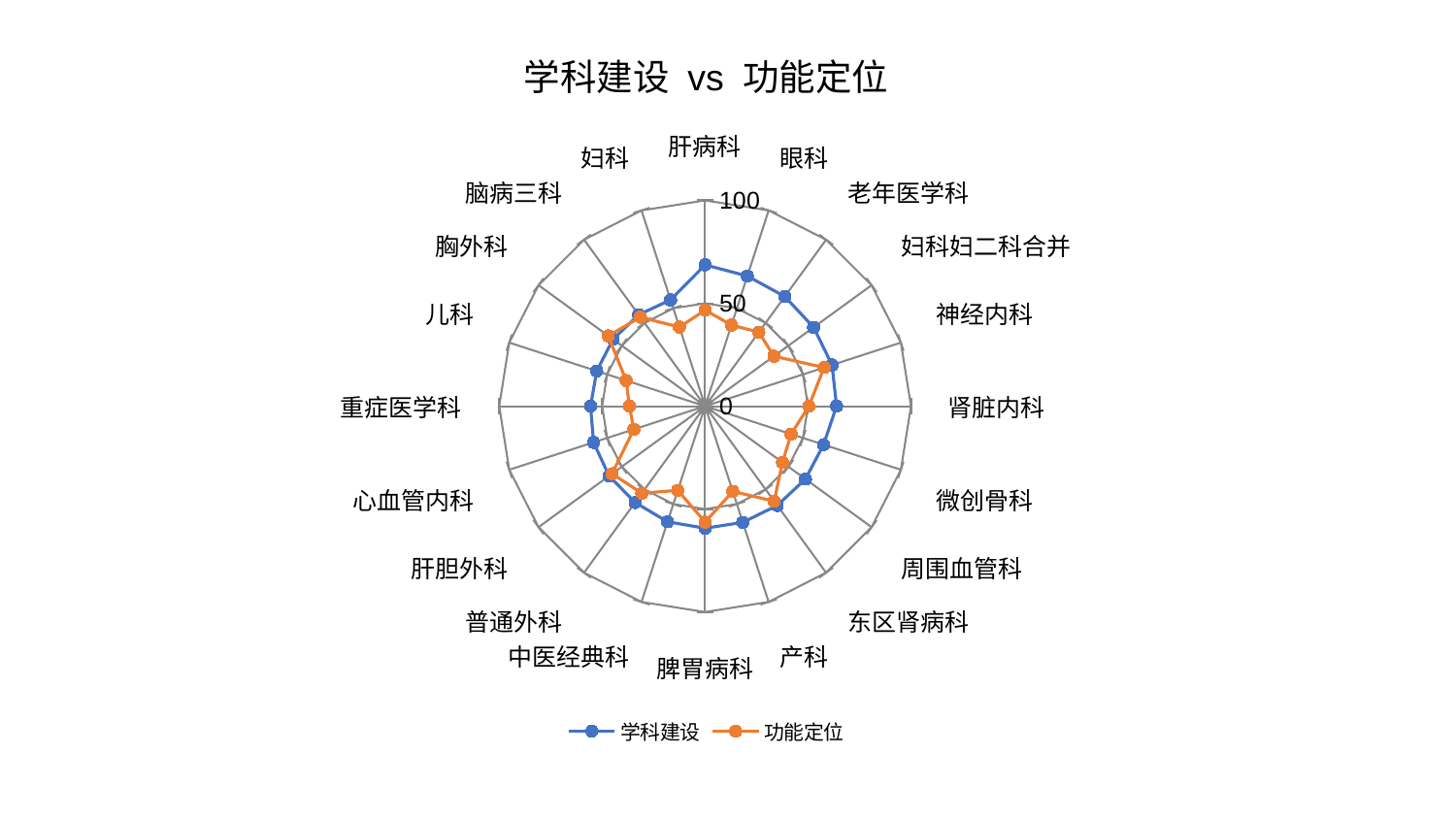

### Chart: 学科建设 vs 功能定位

| Category | 学科建设 | 功能定位 |
|---|---|---|
| 肝病科 | 68.67683391648326 | 46.68287796873101 |
| 眼科 | 66.49835233665182 | 41.467676673454825 |
| 老年医学科 | 65.86682642225396 | 44.44171637242251 |
| 妇科妇二科合并 | 65.17868956440775 | 41.34046897646446 |
| 神经内科 | 64.85231487515505 | 60.81449131455475 |
| 肾脏内科 | 63.874222721086426 | 50.40007874242254 |
| 微创骨科 | 60.52541932824534 | 43.96028965826595 |
| 周围血管科 | 60.28182430112331 | 46.483899284152706 |
| 东区肾病科 | 59.63331782829346 | 57.08971709848766 |
| 产科 | 59.34771141226568 | 43.53316730012406 |
| 脾胃病科 | 59.326118350749745 | 56.319428842069236 |
| 中医经典科 | 59.067786600877305 | 42.999078665631856 |
| 普通外科 | 57.83411429421969 | 52.30272426820074 |
| 肝胆外科 | 57.658249496107125 | 55.865411542407244 |
| 心血管内科 | 56.94864213797216 | 36.39295421635628 |
| 重症医学科 | 55.63231541110308 | 36.772747849047484 |
| 儿科 | 55.34514254102638 | 40.32388968564414 |
| 胸外科 | 55.28394188593106 | 58.14350395298067 |
| 脑病三科 | 54.91108467128158 | 53.47111853366938 |
| 妇科 | 54.30393865728363 | 40.41520943217942 |
15